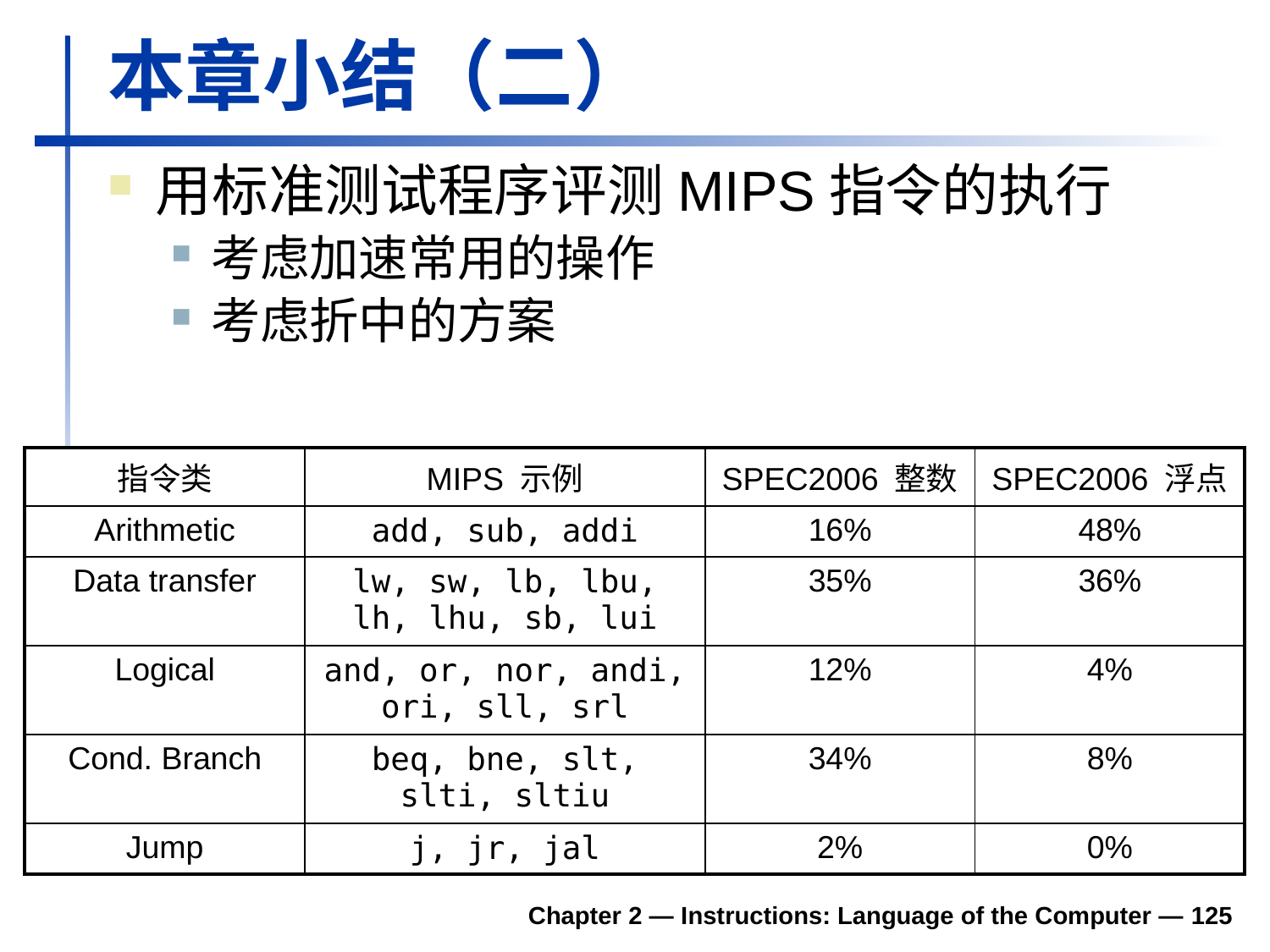

# 本章小结（二）
用标准测试程序评测MIPS指令的执行
考虑加速常用的操作
考虑折中的方案
| 指令类 | MIPS 示例 | SPEC2006 整数 | SPEC2006 浮点 |
| --- | --- | --- | --- |
| Arithmetic | add, sub, addi | 16% | 48% |
| Data transfer | lw, sw, lb, lbu, lh, lhu, sb, lui | 35% | 36% |
| Logical | and, or, nor, andi, ori, sll, srl | 12% | 4% |
| Cond. Branch | beq, bne, slt, slti, sltiu | 34% | 8% |
| Jump | j, jr, jal | 2% | 0% |
Chapter 2 — Instructions: Language of the Computer — 125